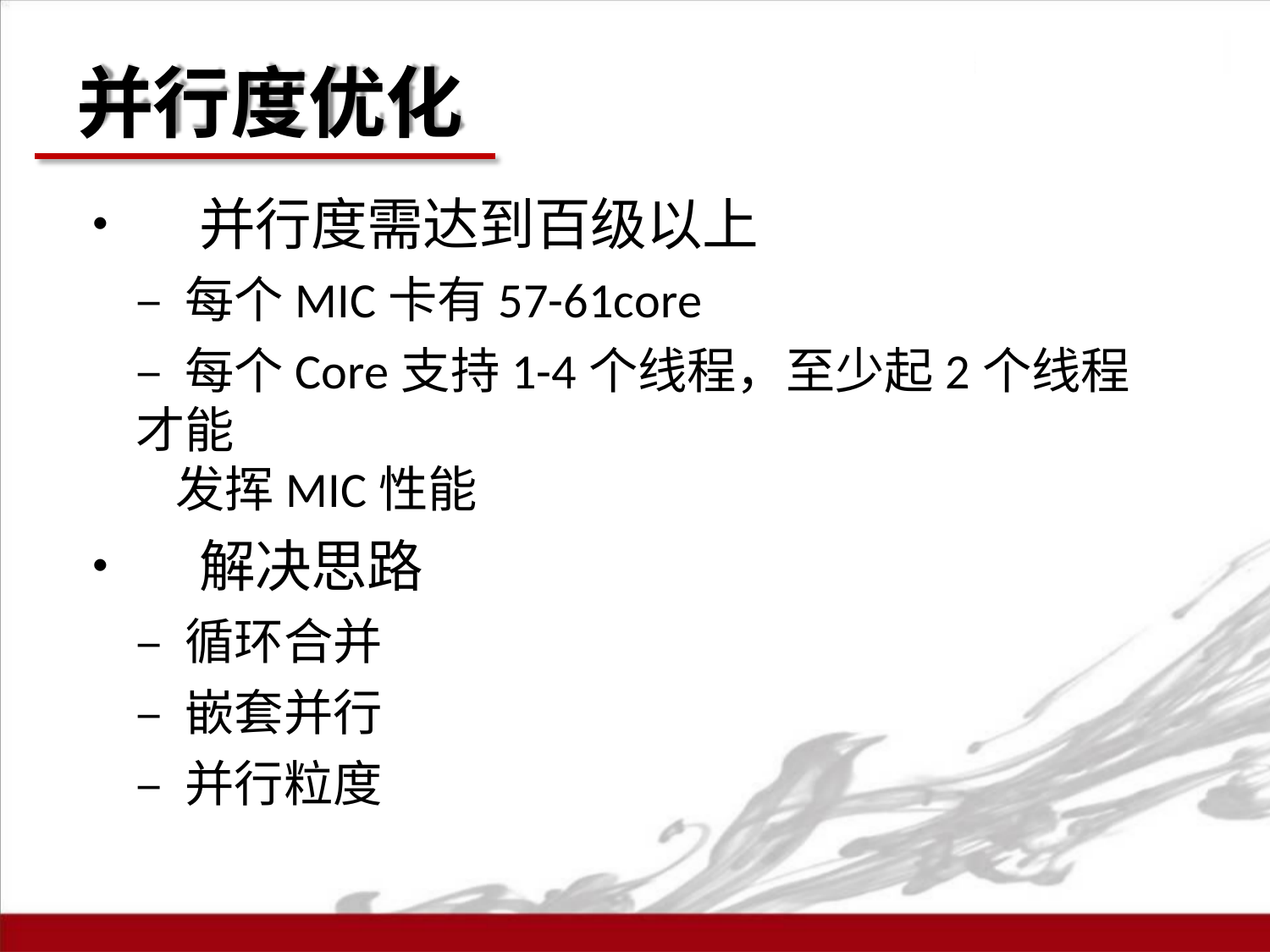

# 并行度优化

•	并行度需达到百级以上
– 每个MIC卡有57-61core
– 每个Core支持1-4个线程，至少起2个线程才能
发挥MIC性能
•	解决思路
– 循环合并
– 嵌套并行
– 并行粒度